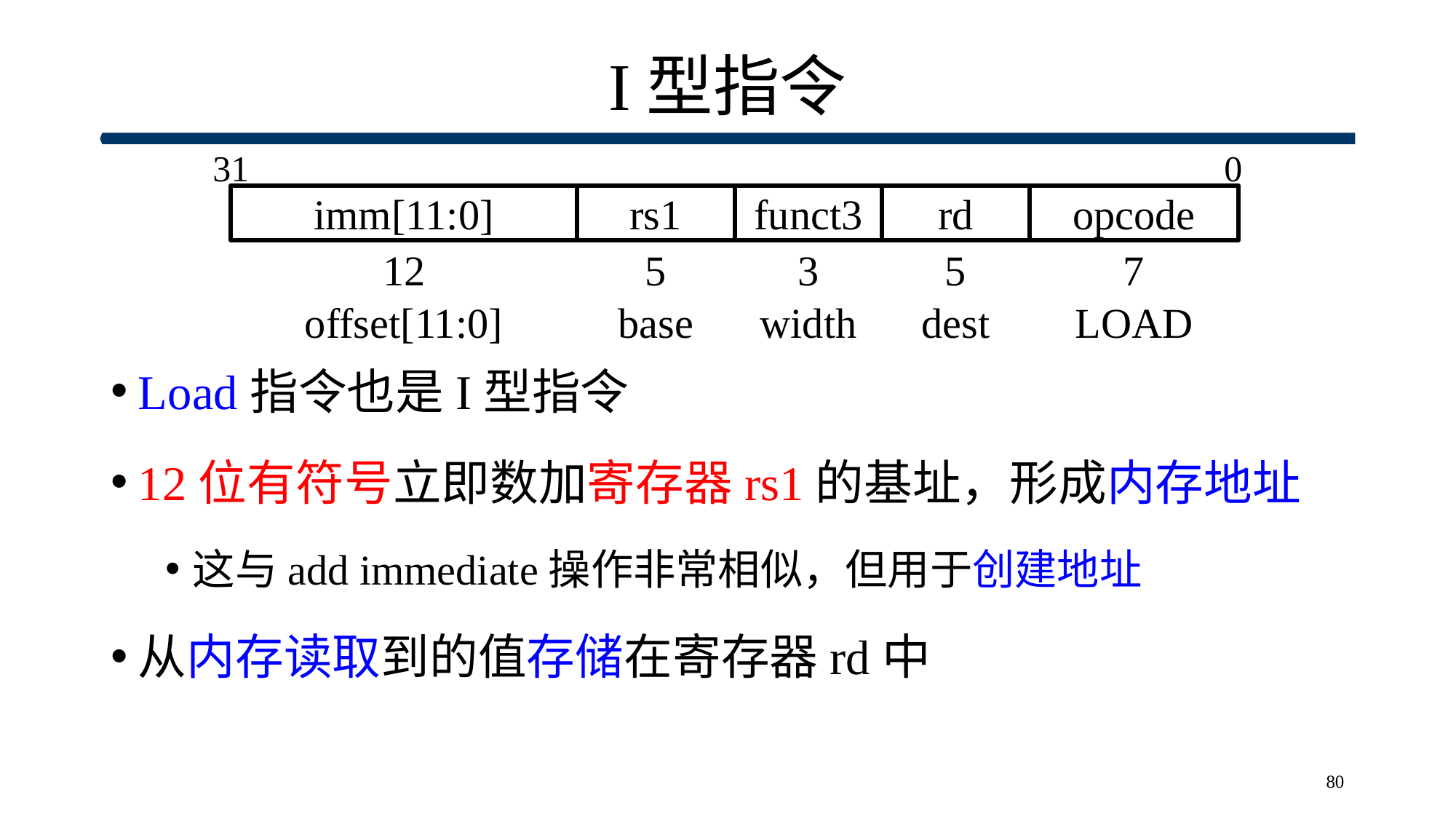

# I型指令
0
31
imm[11:0]
rs1
funct3
rd
opcode
12
5
3
5
7
offset[11:0]
base
width
dest
LOAD

Load指令也是I型指令
12位有符号立即数加寄存器rs1的基址，形成内存地址
这与add immediate操作非常相似，但用于创建地址
从内存读取到的值存储在寄存器rd中
80